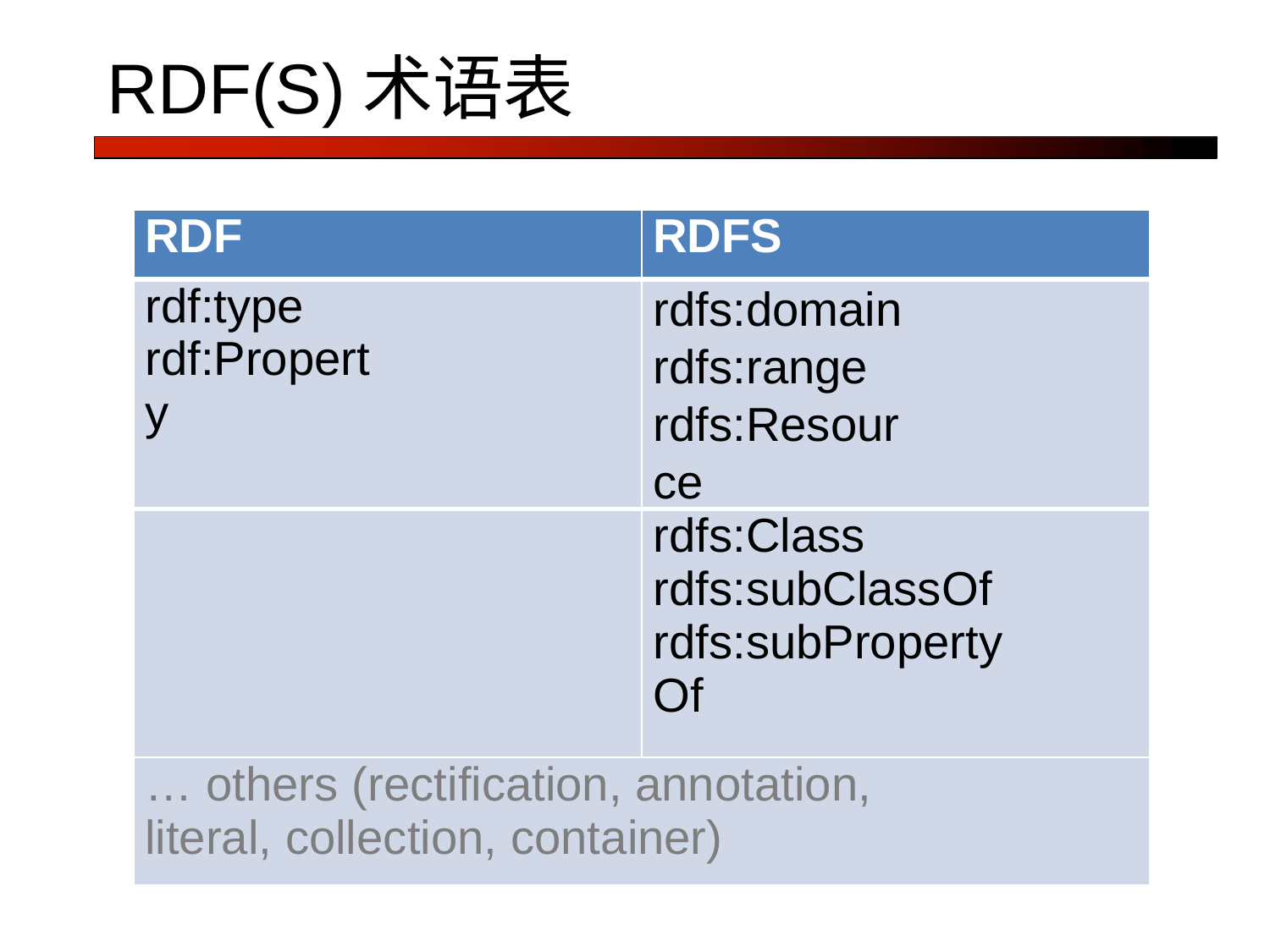

# RDF(S)术语表

| RDF | RDFS |
| --- | --- |
| rdf:type rdf:Property | rdfs:domain rdfs:range rdfs:Resource |
|  | rdfs:Class rdfs:subClassOf rdfs:subPropertyOf |
| … others (rectification, annotation, literal, collection, container) |  |